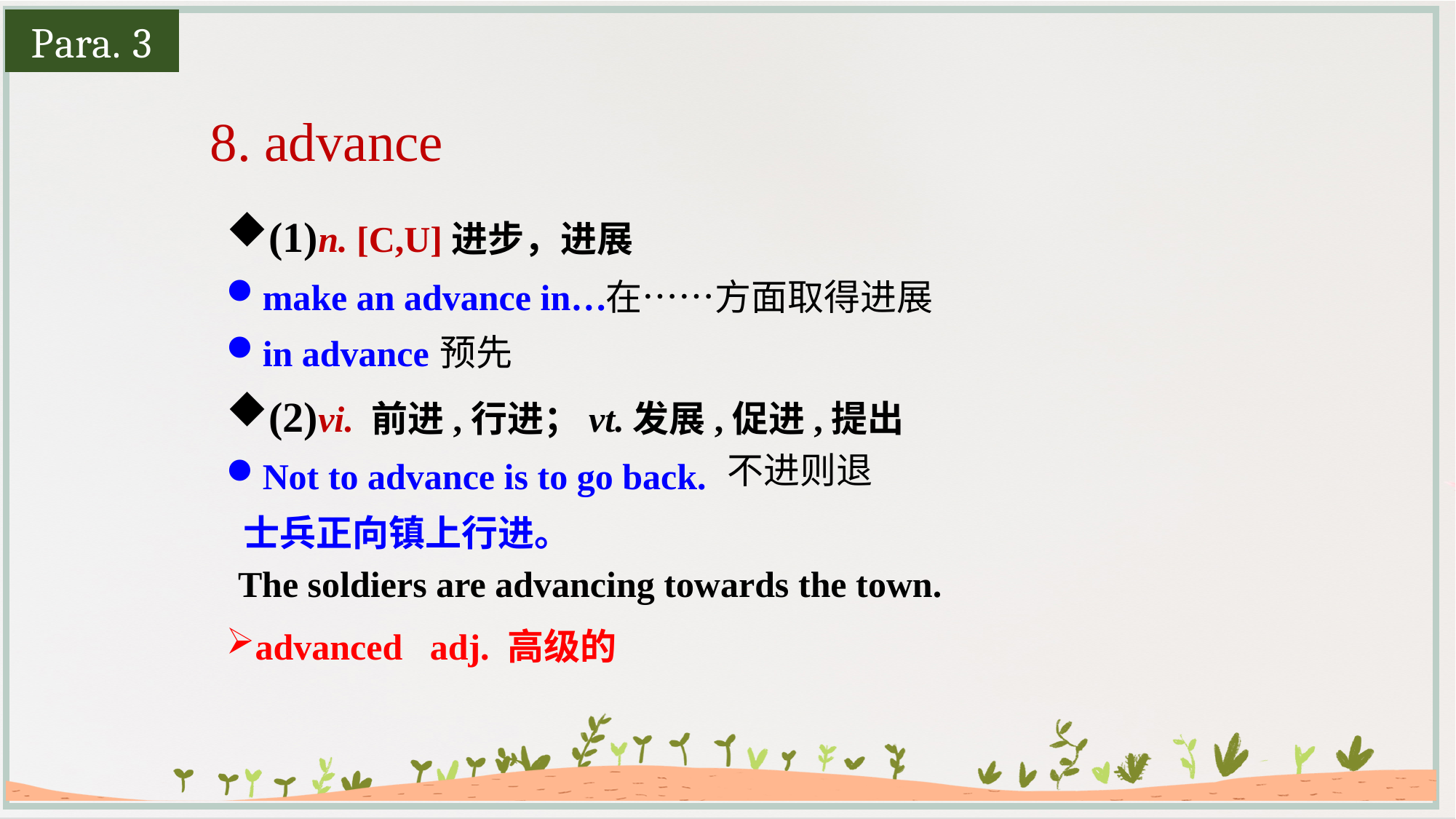

Para. 3
8. advance
(1)n. [C,U]进步，进展
make an advance in…
in advance
(2)vi. 前进,行进；vt.发展,促进,提出
Not to advance is to go back.
 士兵正向镇上行进。

advanced   adj. 高级的

在……方面取得进展
预先
不进则退
The soldiers are advancing towards the town.